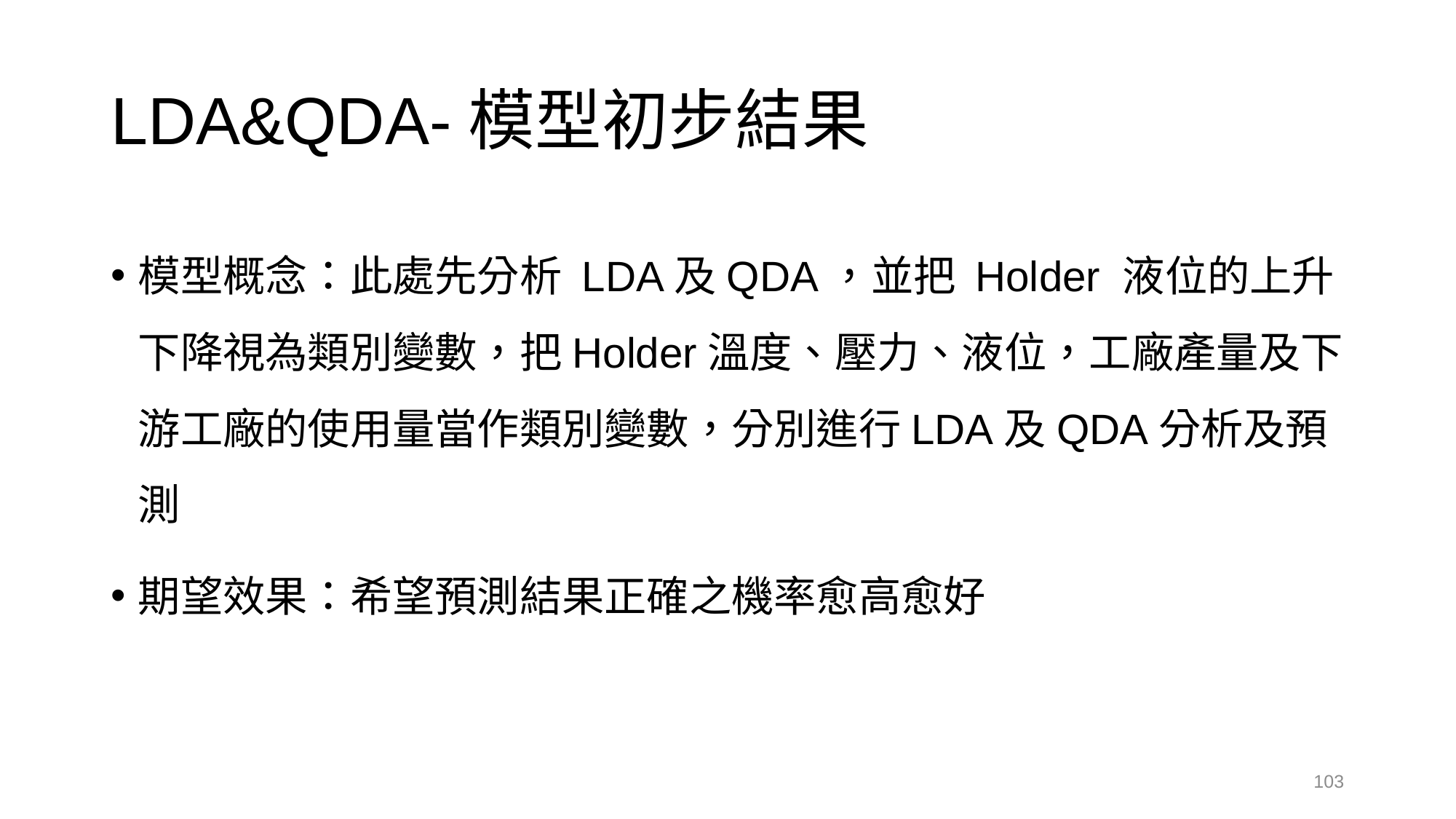

# LDA&QDA-模型初步結果
模型概念：此處先分析 LDA及QDA，並把 Holder 液位的上升下降視為類別變數，把Holder溫度、壓力、液位，工廠產量及下游工廠的使用量當作類別變數，分別進行LDA及QDA分析及預測
期望效果：希望預測結果正確之機率愈高愈好

103